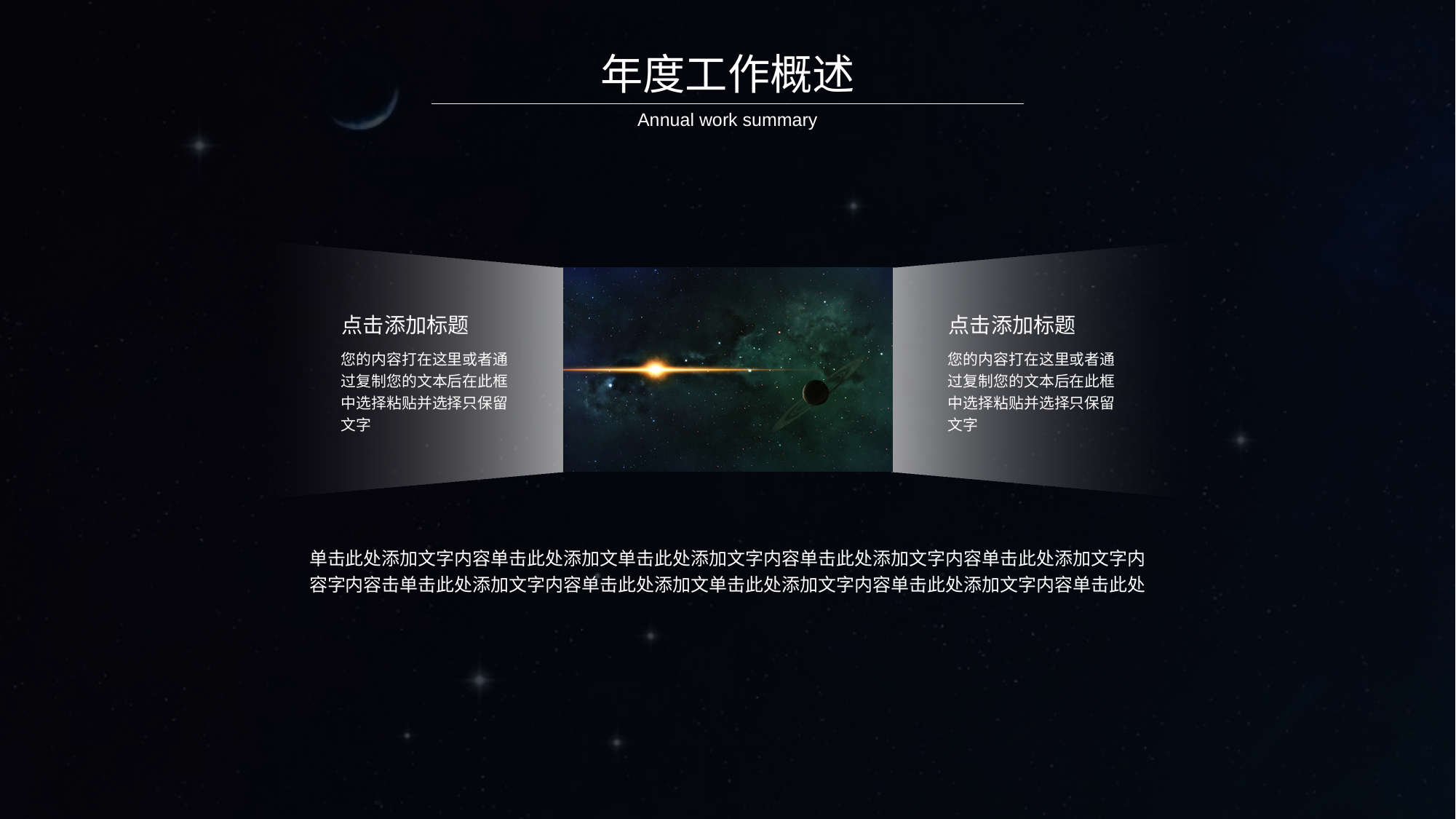

年度工作概述
Annual work summary

点击添加标题
您的内容打在这里或者通过复制您的文本后在此框中选择粘贴并选择只保留文字
点击添加标题
您的内容打在这里或者通过复制您的文本后在此框中选择粘贴并选择只保留文字
单击此处添加文字内容单击此处添加文单击此处添加文字内容单击此处添加文字内容单击此处添加文字内容字内容击单击此处添加文字内容单击此处添加文单击此处添加文字内容单击此处添加文字内容单击此处